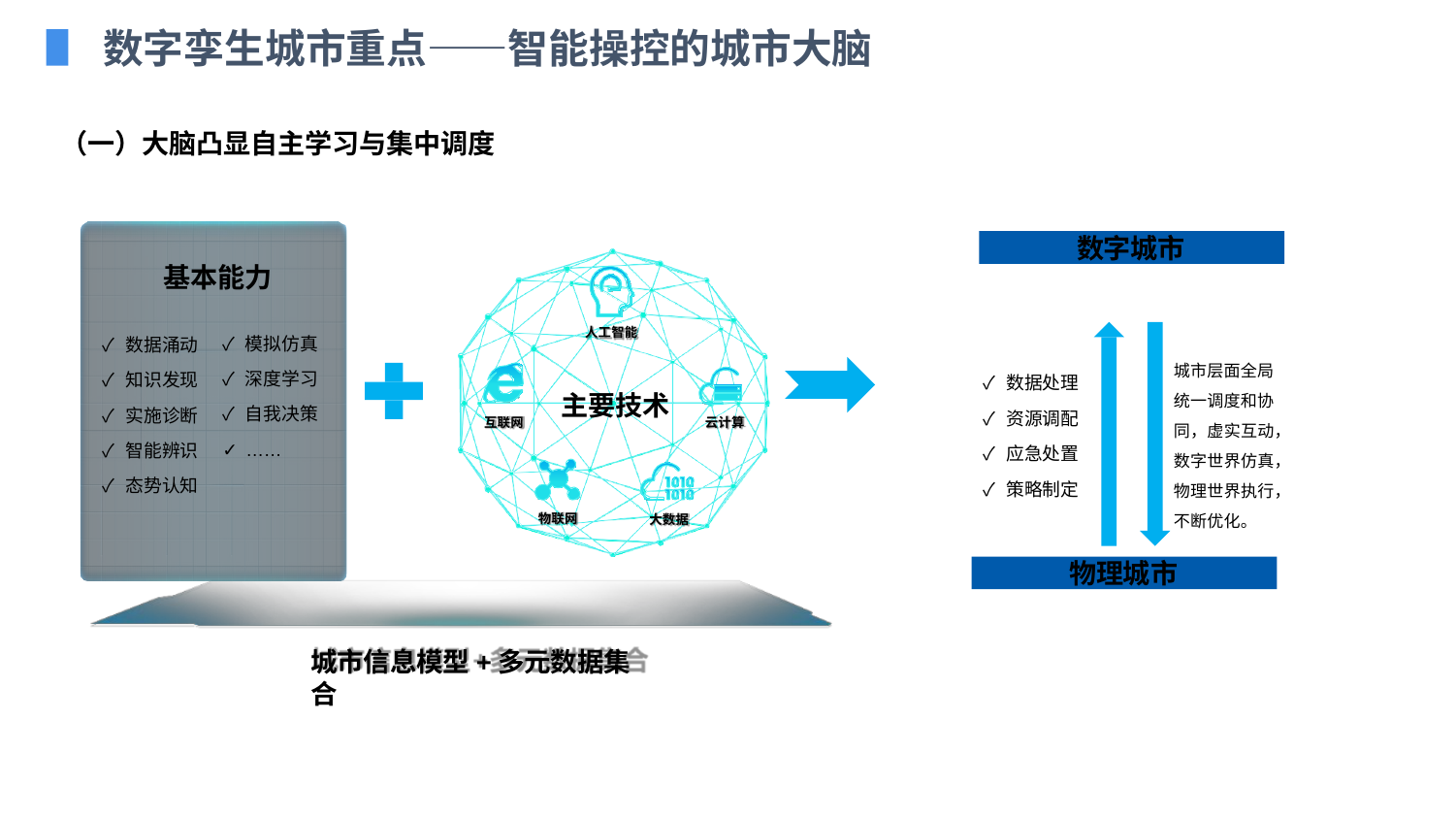

数字孪生城市重点——智能操控的城市大脑

（一）大脑凸显自主学习与集中调度

数字城市

基本能力

人工智能
✓  模拟仿真
✓  深度学习
✓  自我决策
✓  ……
✓  数据涌动
✓  知识发现
✓  实施诊断
✓  智能辨识
✓  态势认知
城市层面全局 统一调度和协 同，虚实互动， 数字世界仿真， 物理世界执行， 不断优化。

✓  数据处理
✓  资源调配
✓  应急处置
✓  策略制定

主要技术

互联网
云计算

物联网
大数据
物理城市

城市信息模型+多元数据集合